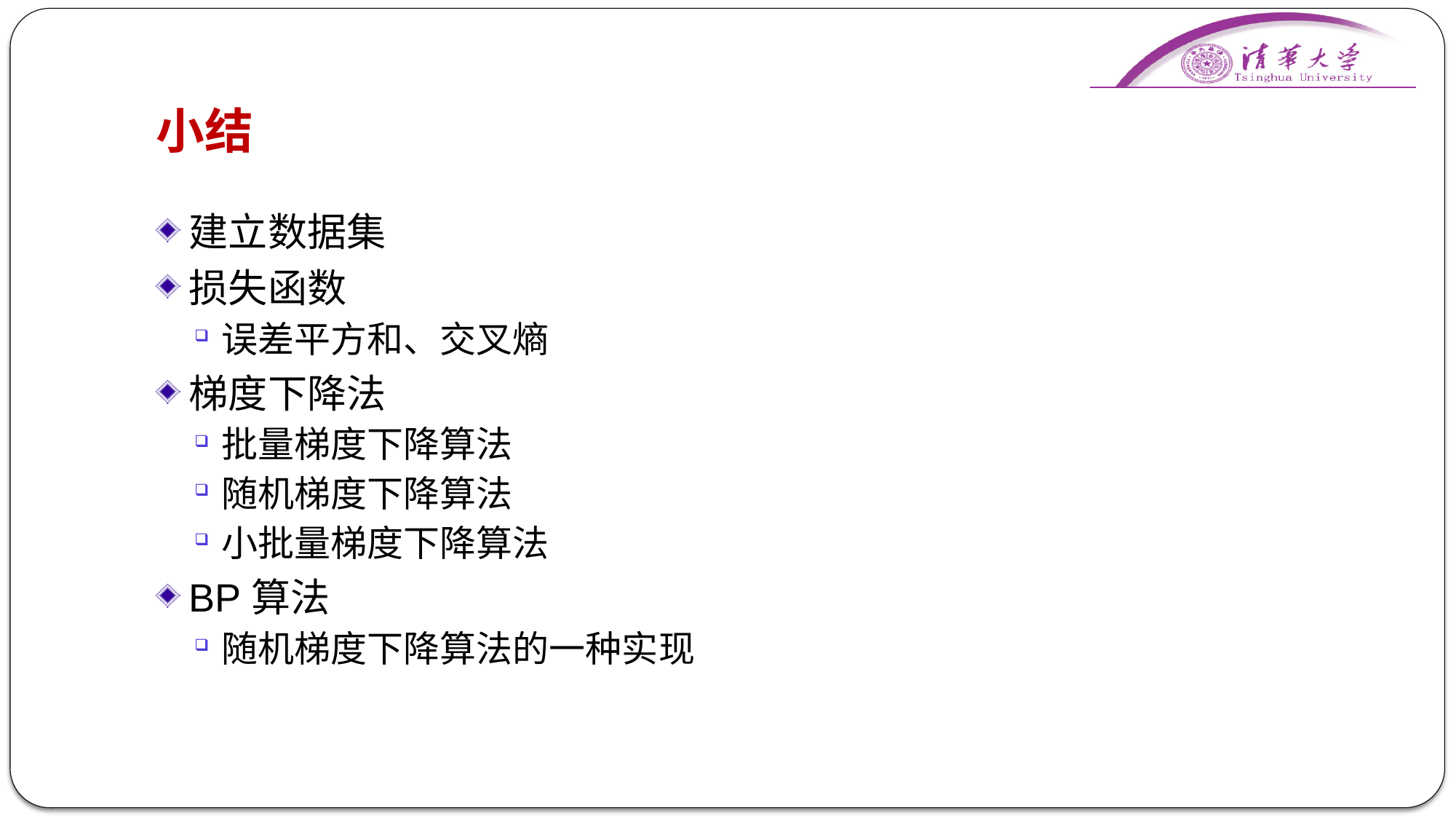

# 小结
建立数据集
损失函数
误差平方和、交叉熵
梯度下降法
批量梯度下降算法
随机梯度下降算法
小批量梯度下降算法
BP算法
随机梯度下降算法的一种实现